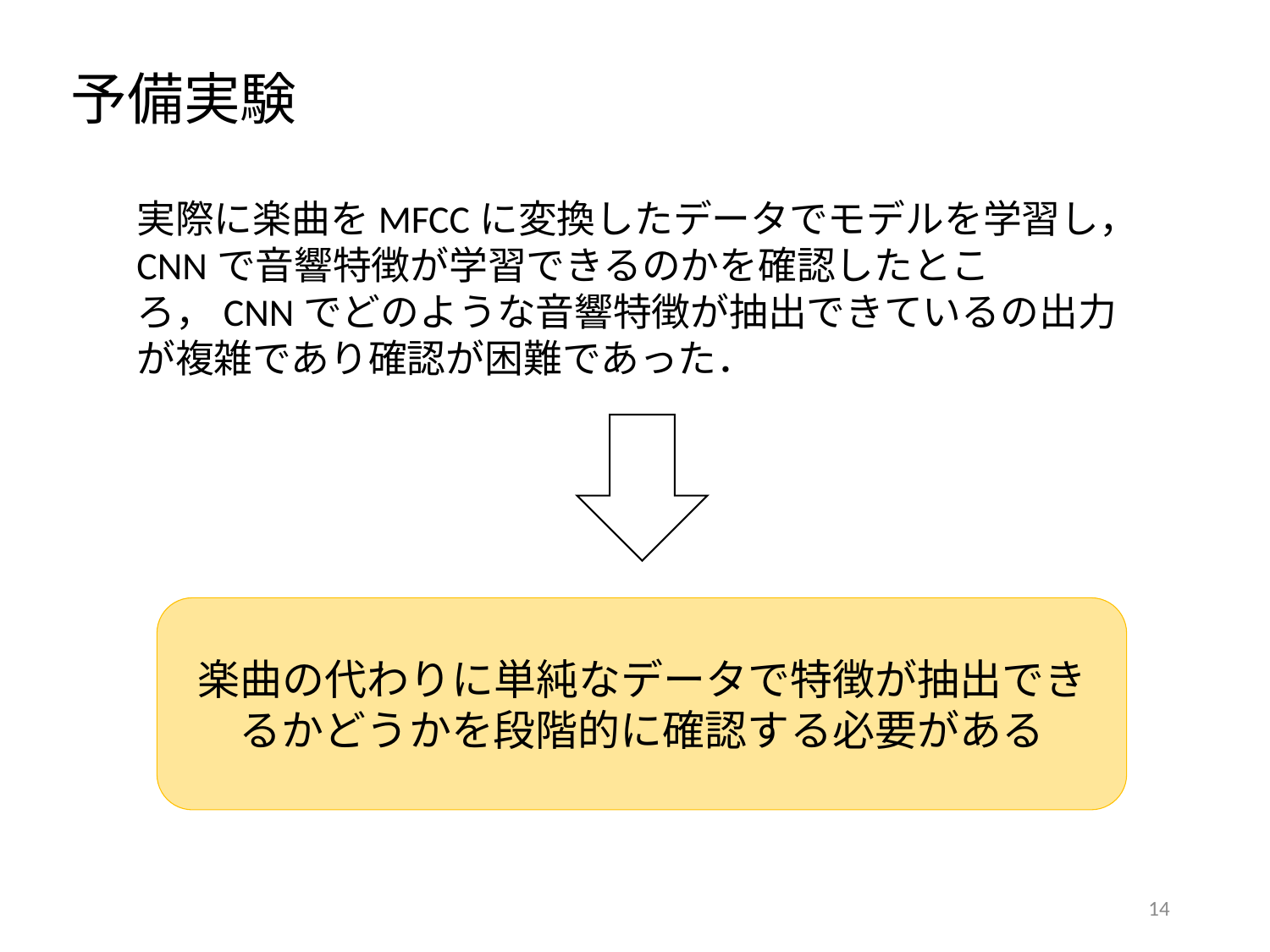

予備実験
実際に楽曲をMFCCに変換したデータでモデルを学習し，CNNで音響特徴が学習できるのかを確認したところ，CNNでどのような音響特徴が抽出できているの出力が複雑であり確認が困難であった．

楽曲の代わりに単純なデータで特徴が抽出できるかどうかを段階的に確認する必要がある
14